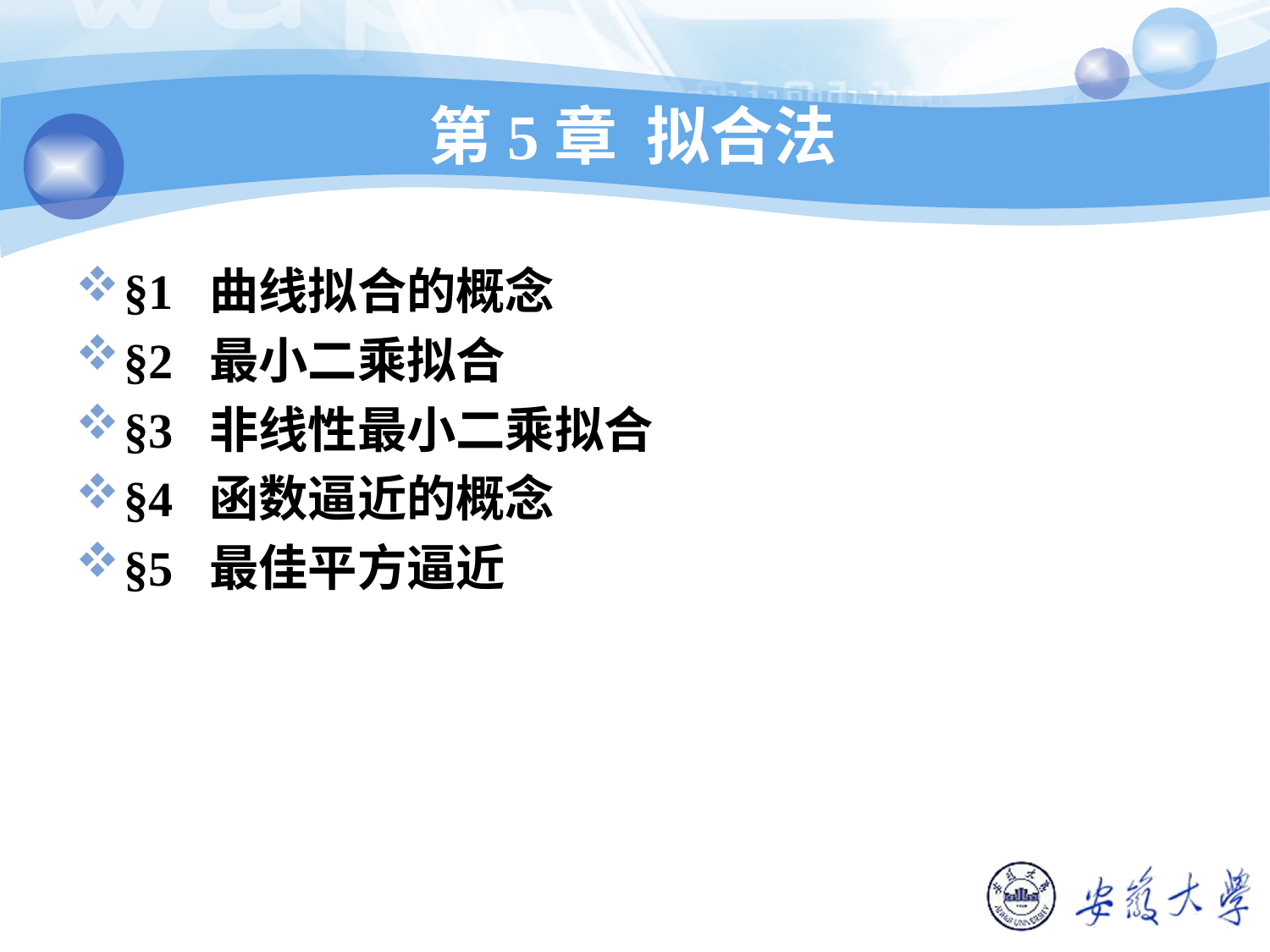

# 第5章  拟合法
§1  曲线拟合的概念
§2  最小二乘拟合
§3  非线性最小二乘拟合
§4  函数逼近的概念
§5  最佳平方逼近